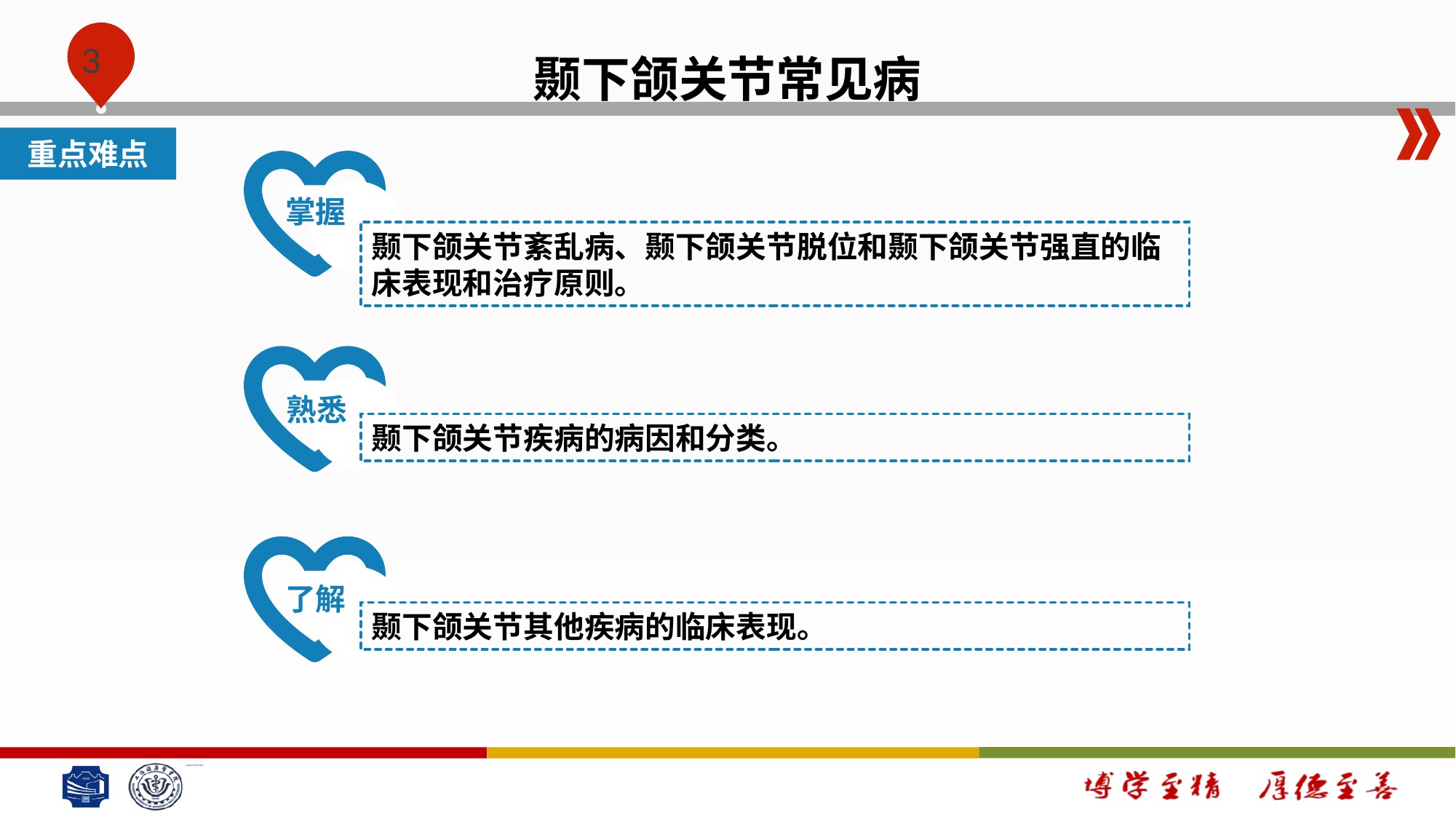

# 颞下颌关节常见病
重点难点

掌握
颞下颌关节紊乱病、颞下颌关节脱位和颞下颌关节强直的临床表现和治疗原则。

熟悉
颞下颌关节疾病的病因和分类。

了解
颞下颌关节其他疾病的临床表现。